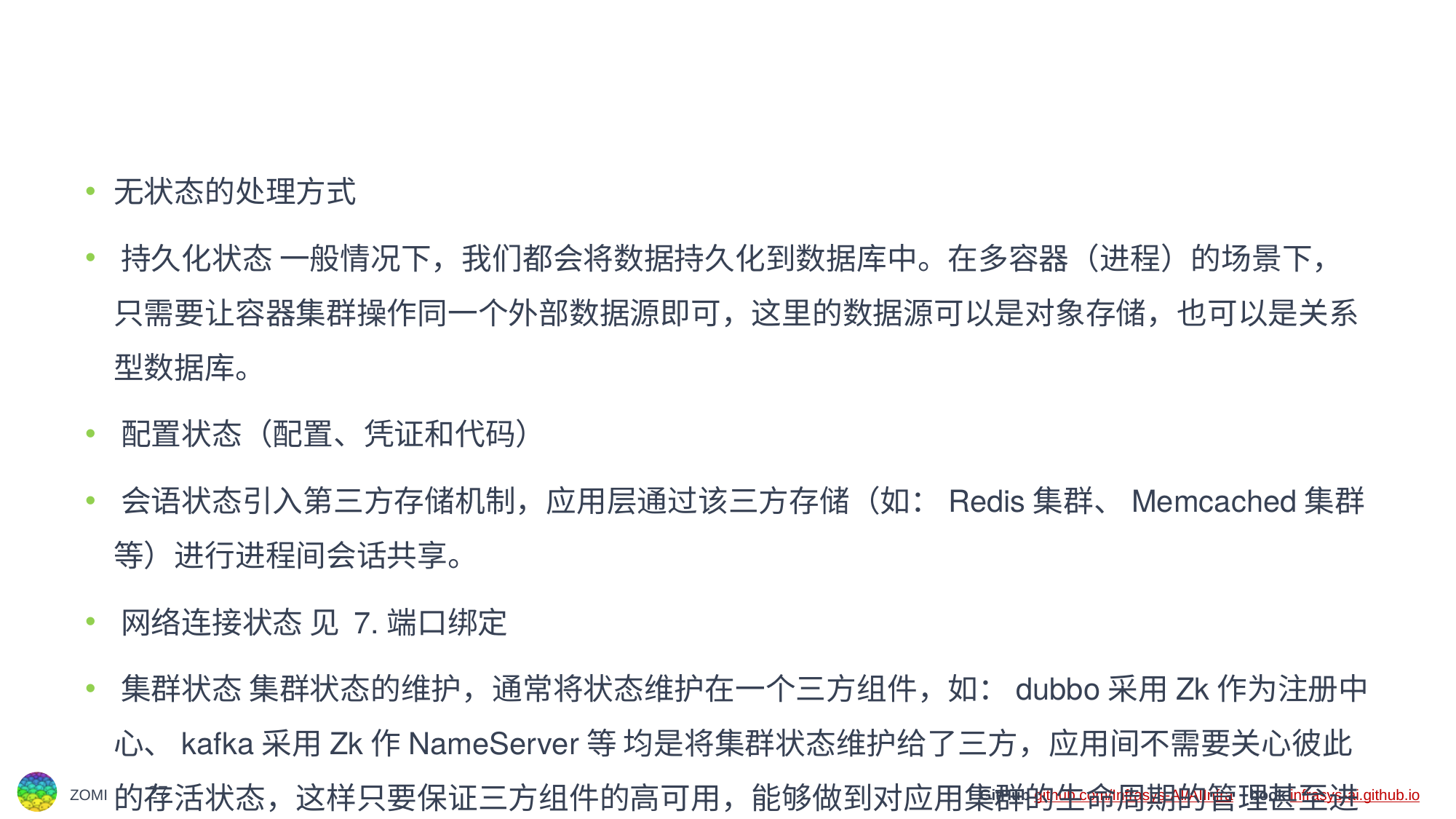

#
无状态的处理方式
﻿持久化状态 一般情况下，我们都会将数据持久化到数据库中。在多容器（进程）的场景下，只需要让容器集群操作同一个外部数据源即可，这里的数据源可以是对象存储，也可以是关系型数据库。
﻿﻿配置状态（配置、凭证和代码）
﻿﻿会语状态引入第三方存储机制，应用层通过该三方存储（如：Redis集群、Memcached集群等）进行进程间会话共享。
﻿﻿网络连接状态 见 7.端口绑定
﻿﻿集群状态 集群状态的维护，通常将状态维护在一个三方组件，如：dubbo采用Zk作为注册中心、kafka采用Zk作NameServer等 均是将集群状态维护给了三方，应用间不需要关心彼此的存活状态，这样只要保证三方组件的高可用，能够做到对应用集群的生命周期的管理甚至进行服务治理了。